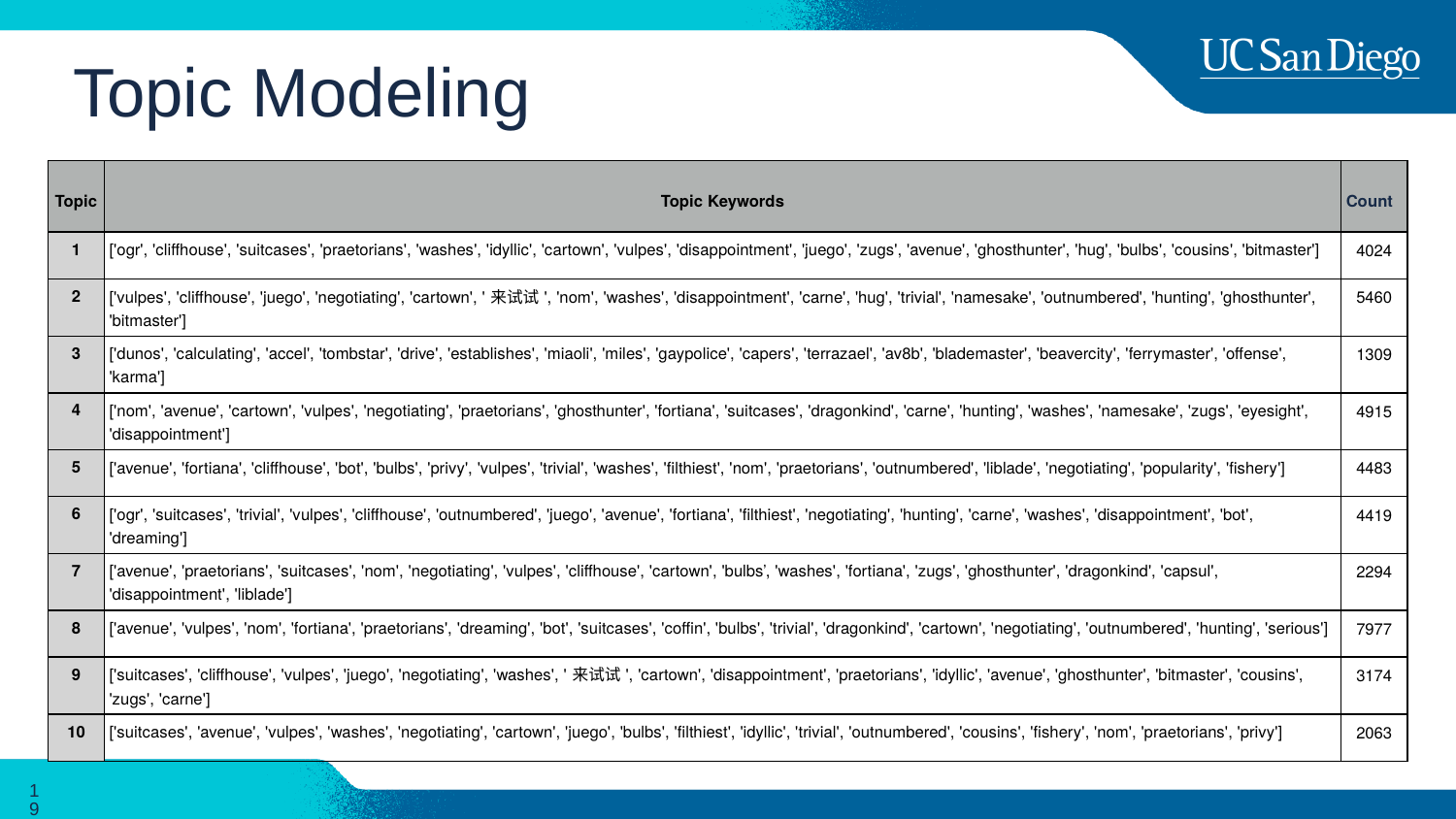

# Topic Modeling
| Topic | Topic Keywords | Count |
| --- | --- | --- |
| 1 | ['ogr', 'cliffhouse', 'suitcases', 'praetorians', 'washes', 'idyllic', 'cartown', 'vulpes', 'disappointment', 'juego', 'zugs', 'avenue', 'ghosthunter', 'hug', 'bulbs', 'cousins', 'bitmaster'] | 4024 |
| 2 | ['vulpes', 'cliffhouse', 'juego', 'negotiating', 'cartown', '来试试', 'nom', 'washes', 'disappointment', 'carne', 'hug', 'trivial', 'namesake', 'outnumbered', 'hunting', 'ghosthunter', 'bitmaster'] | 5460 |
| 3 | ['dunos', 'calculating', 'accel', 'tombstar', 'drive', 'establishes', 'miaoli', 'miles', 'gaypolice', 'capers', 'terrazael', 'av8b', 'blademaster', 'beavercity', 'ferrymaster', 'offense', 'karma'] | 1309 |
| 4 | ['nom', 'avenue', 'cartown', 'vulpes', 'negotiating', 'praetorians', 'ghosthunter', 'fortiana', 'suitcases', 'dragonkind', 'carne', 'hunting', 'washes', 'namesake', 'zugs', 'eyesight', 'disappointment'] | 4915 |
| 5 | ['avenue', 'fortiana', 'cliffhouse', 'bot', 'bulbs', 'privy', 'vulpes', 'trivial', 'washes', 'filthiest', 'nom', 'praetorians', 'outnumbered', 'liblade', 'negotiating', 'popularity', 'fishery'] | 4483 |
| 6 | ['ogr', 'suitcases', 'trivial', 'vulpes', 'cliffhouse', 'outnumbered', 'juego', 'avenue', 'fortiana', 'filthiest', 'negotiating', 'hunting', 'carne', 'washes', 'disappointment', 'bot', 'dreaming'] | 4419 |
| 7 | ['avenue', 'praetorians', 'suitcases', 'nom', 'negotiating', 'vulpes', 'cliffhouse', 'cartown', 'bulbs’, 'washes', 'fortiana', 'zugs', 'ghosthunter', 'dragonkind', 'capsul', 'disappointment', 'liblade'] | 2294 |
| 8 | ['avenue', 'vulpes', 'nom', 'fortiana', 'praetorians', 'dreaming', 'bot', 'suitcases', 'coffin', 'bulbs', 'trivial', 'dragonkind', 'cartown', 'negotiating', 'outnumbered', 'hunting', 'serious'] | 7977 |
| 9 | ['suitcases', 'cliffhouse', 'vulpes', 'juego', 'negotiating', 'washes', '来试试', 'cartown', 'disappointment', 'praetorians', 'idyllic', 'avenue', 'ghosthunter', 'bitmaster', 'cousins', 'zugs', 'carne'] | 3174 |
| 10 | ['suitcases', 'avenue', 'vulpes', 'washes', 'negotiating', 'cartown', 'juego', 'bulbs', 'filthiest', 'idyllic', 'trivial', 'outnumbered', 'cousins', 'fishery', 'nom', 'praetorians', 'privy'] | 2063 |
19